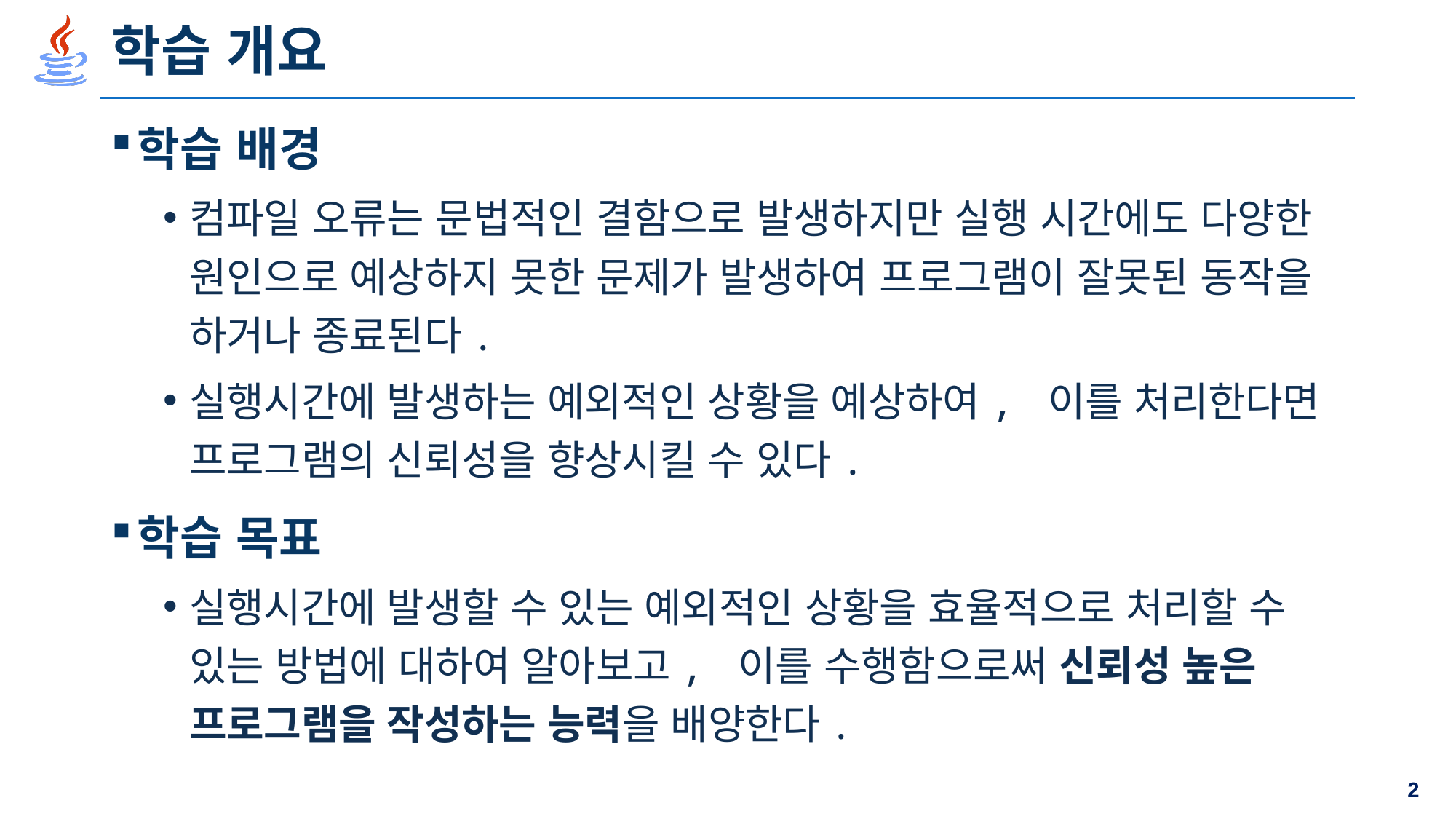

# 학습 개요
학습 배경
컴파일 오류는 문법적인 결함으로 발생하지만 실행 시간에도 다양한 원인으로 예상하지 못한 문제가 발생하여 프로그램이 잘못된 동작을 하거나 종료된다.
실행시간에 발생하는 예외적인 상황을 예상하여, 이를 처리한다면 프로그램의 신뢰성을 향상시킬 수 있다.
학습 목표
실행시간에 발생할 수 있는 예외적인 상황을 효율적으로 처리할 수 있는 방법에 대하여 알아보고, 이를 수행함으로써 신뢰성 높은 프로그램을 작성하는 능력을 배양한다.
2